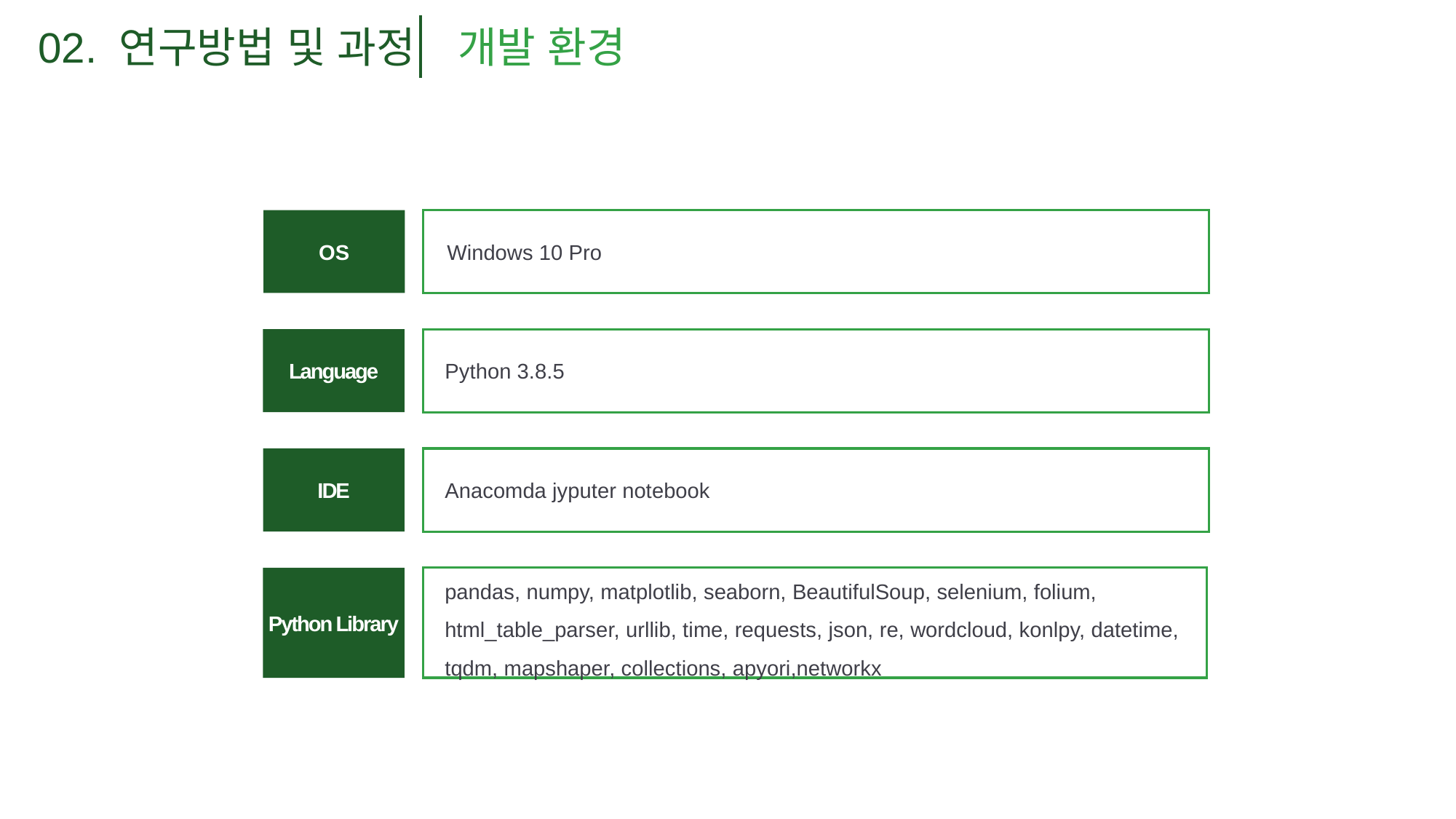

02. 연구방법 및 과정
개발 환경
OS
Windows 10 Pro
Python 3.8.5
Language
Anacomda jyputer notebook
IDE
pandas, numpy, matplotlib, seaborn, BeautifulSoup, selenium, folium, html_table_parser, urllib, time, requests, json, re, wordcloud, konlpy, datetime, tqdm, mapshaper, collections, apyori,networkx
Python Library